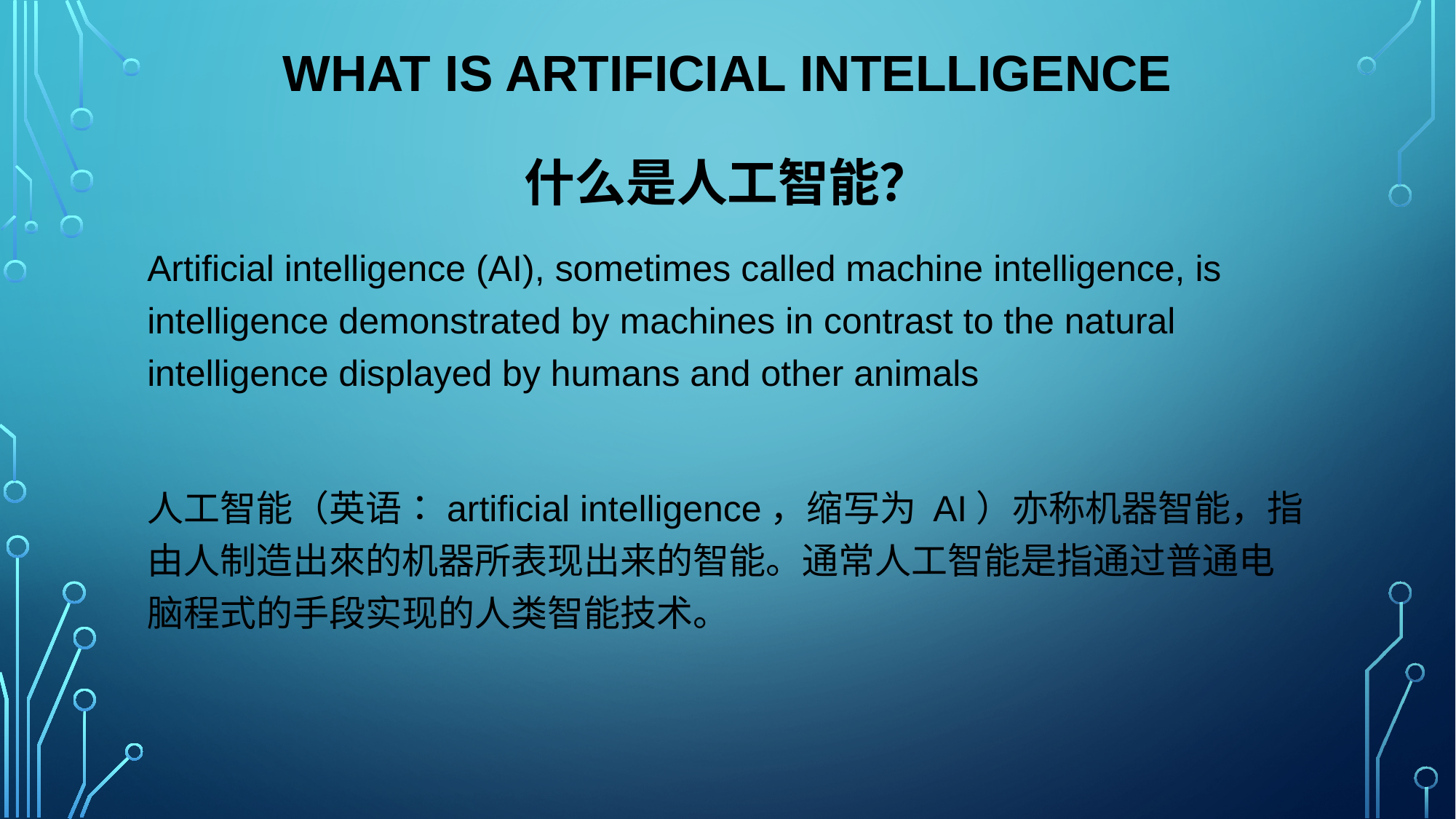

# What is artificial Intelligence 什么是人工智能？
Artificial intelligence (AI), sometimes called machine intelligence, is intelligence demonstrated by machines in contrast to the natural intelligence displayed by humans and other animals

人工智能（英语：artificial intelligence，缩写为 AI）亦称机器智能，指由人制造出來的机器所表现出来的智能。通常人工智能是指通过普通电脑程式的手段实现的人类智能技术。